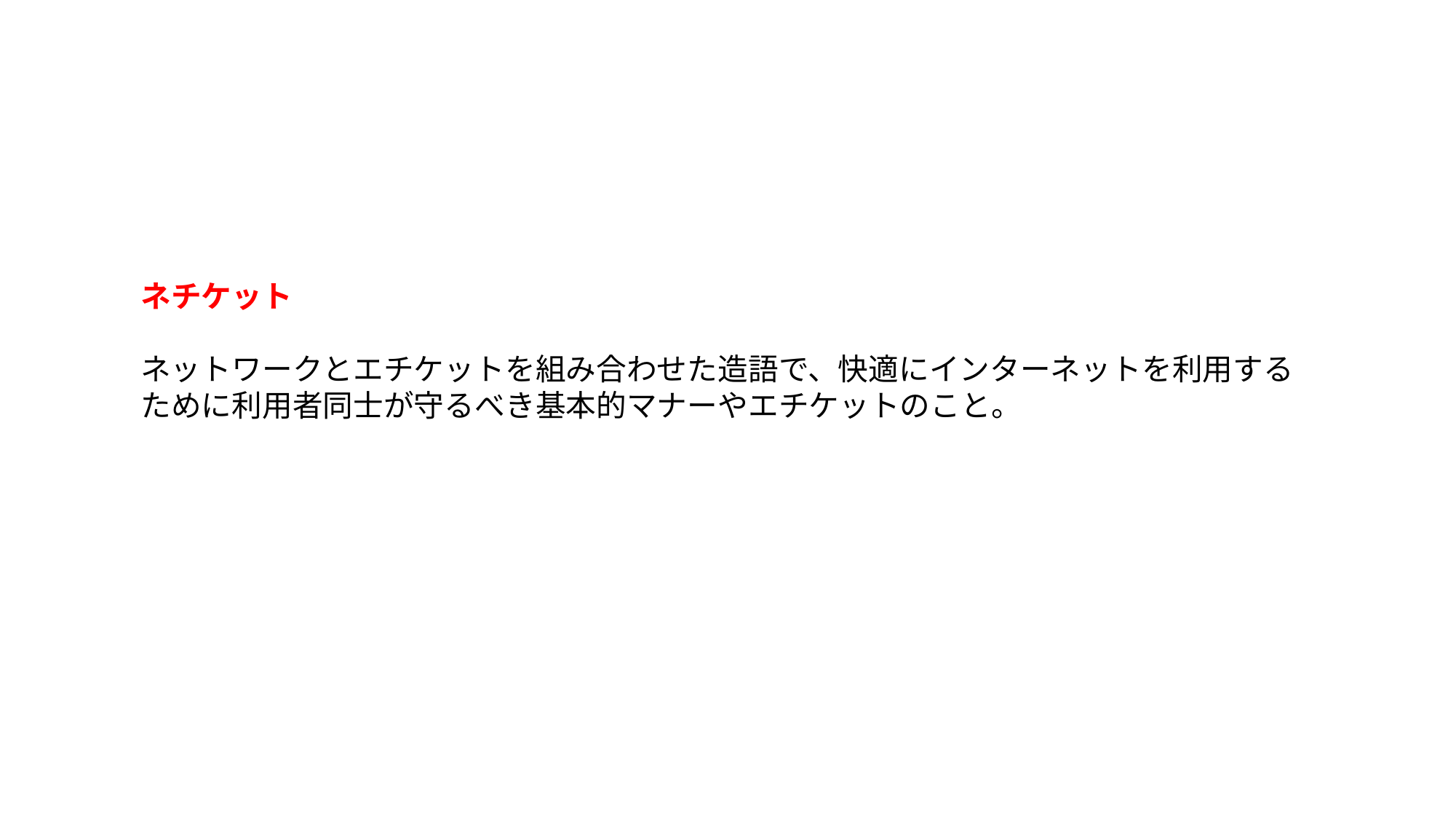

ネチケット

ネットワークとエチケットを組み合わせた造語で、快適にインターネットを利用するために利用者同士が守るべき基本的マナーやエチケットのこと。